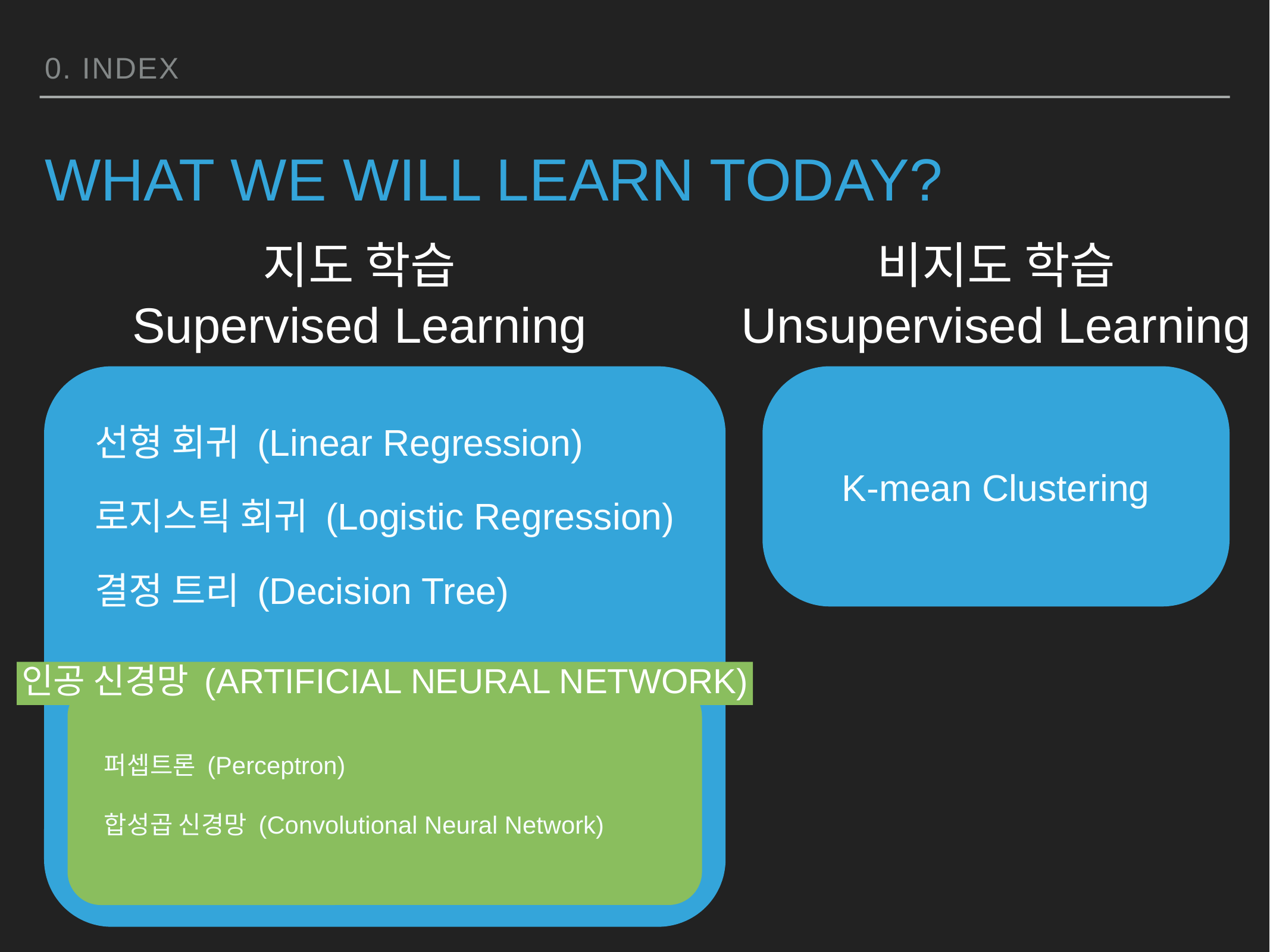

0. index
# what we will learn today?
지도 학습
Supervised Learning
비지도 학습
Unsupervised Learning

선형 회귀 (Linear Regression)
로지스틱 회귀 (Logistic Regression)
결정 트리 (Decision Tree)
K-mean Clustering
인공 신경망 (Artificial Neural Network)

퍼셉트론 (Perceptron)
합성곱 신경망 (Convolutional Neural Network)